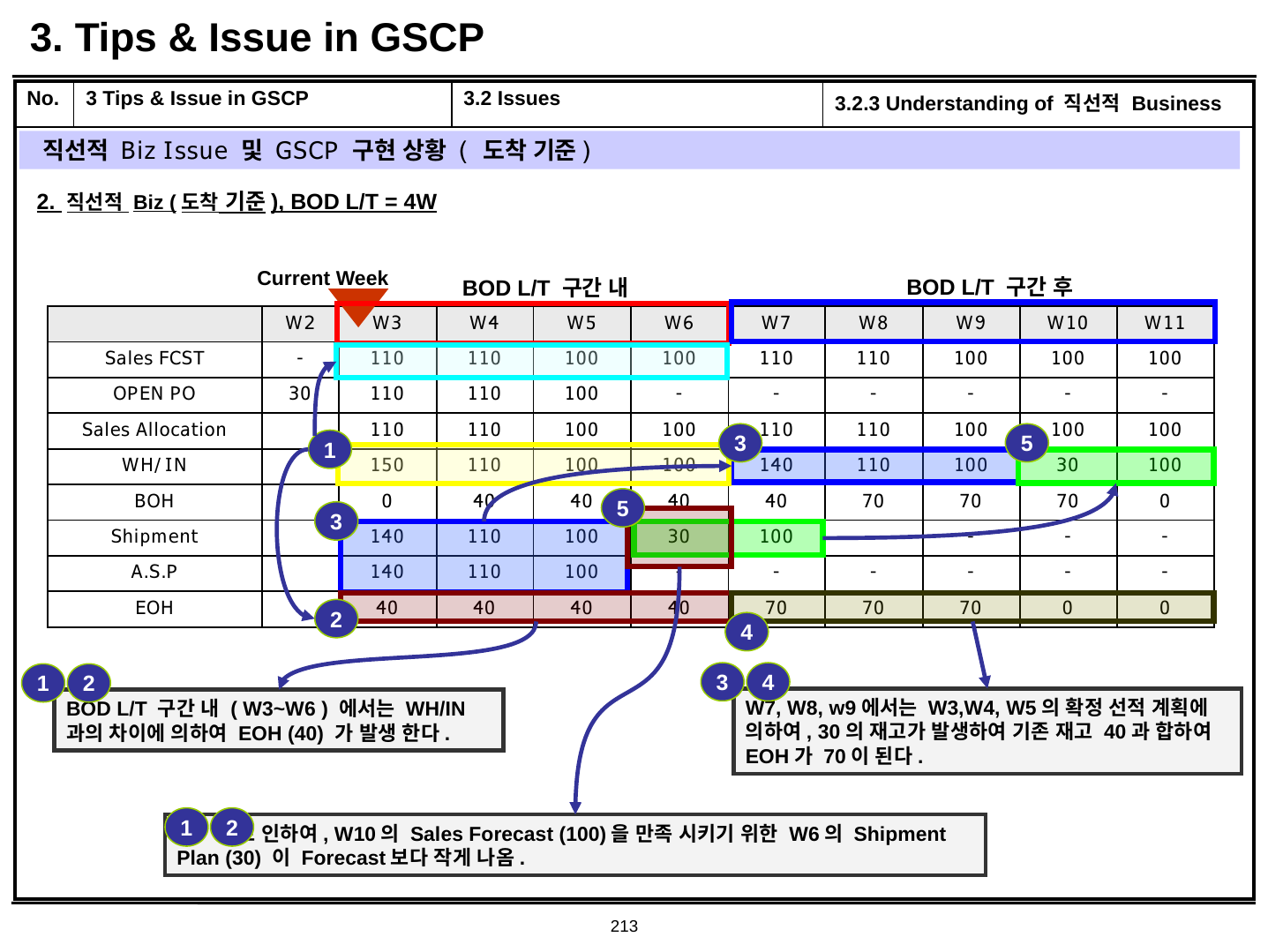

# 3. Tips & Issue in GSCP
| No. | 3 Tips & Issue in GSCP | 3.2 Issues | 3.2.3 Understanding of 직선적 Business |
| --- | --- | --- | --- |
|  |  |  |  |
직선적 Biz Issue 및 GSCP 구현 상황 ( 도착 기준)
2. 직선적 Biz (도착 기준), BOD L/T = 4W
Current Week
BOD L/T 구간 후
BOD L/T 구간 내

|  | W2 | W3 | W4 | W5 | W6 | W7 | W8 | W9 | W10 | W11 |
| --- | --- | --- | --- | --- | --- | --- | --- | --- | --- | --- |
| Sales FCST | - | 110 | 110 | 100 | 100 | 110 | 110 | 100 | 100 | 100 |
| OPEN PO | 30 | 110 | 110 | 100 | - | - | - | - | - | - |
| Sales Allocation |  | 110 | 110 | 100 | 100 | 110 | 110 | 100 | 100 | 100 |
| WH/IN |  | 150 | 110 | 100 | 100 | 140 | 110 | 100 | 30 | 100 |
| BOH |  | 0 | 40 | 40 | 40 | 40 | 70 | 70 | 70 | 0 |
| Shipment |  | 140 | 110 | 100 | 30 | 100 | - | - | - | - |
| A.S.P |  | 140 | 110 | 100 | - | - | - | - | - | - |
| EOH |  | 40 | 40 | 40 | 40 | 70 | 70 | 70 | 0 | 0 |

3
5
1

5
3

2
4
3
4
1
2
W7, W8, w9에서는 W3,W4, W5의 확정 선적 계획에 의하여, 30의 재고가 발생하여 기존 재고 40과 합하여 EOH가 70이 된다.
BOD L/T 구간 내 ( W3~W6 ) 에서는 WH/IN과의 차이에 의하여 EOH (40) 가 발생 한다.
1
2
            로 인하여, W10의 Sales Forecast (100)을 만족 시키기 위한 W6의 Shipment Plan (30) 이 Forecast보다 작게 나옴.
213